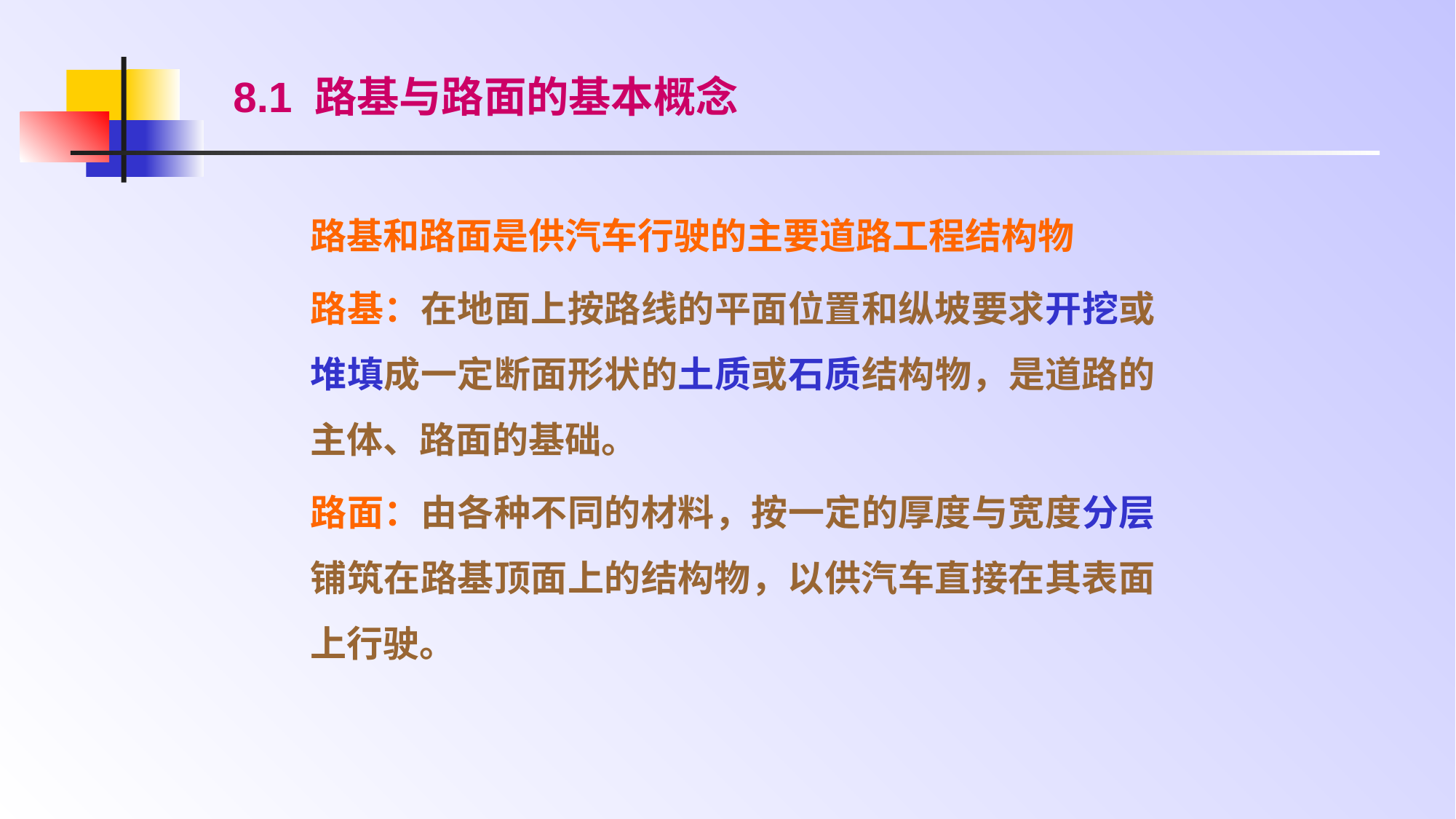

8.1 路基与路面的基本概念
路基和路面是供汽车行驶的主要道路工程结构物
路基：在地面上按路线的平面位置和纵坡要求开挖或堆填成一定断面形状的土质或石质结构物，是道路的主体、路面的基础。
路面：由各种不同的材料，按一定的厚度与宽度分层铺筑在路基顶面上的结构物，以供汽车直接在其表面上行驶。